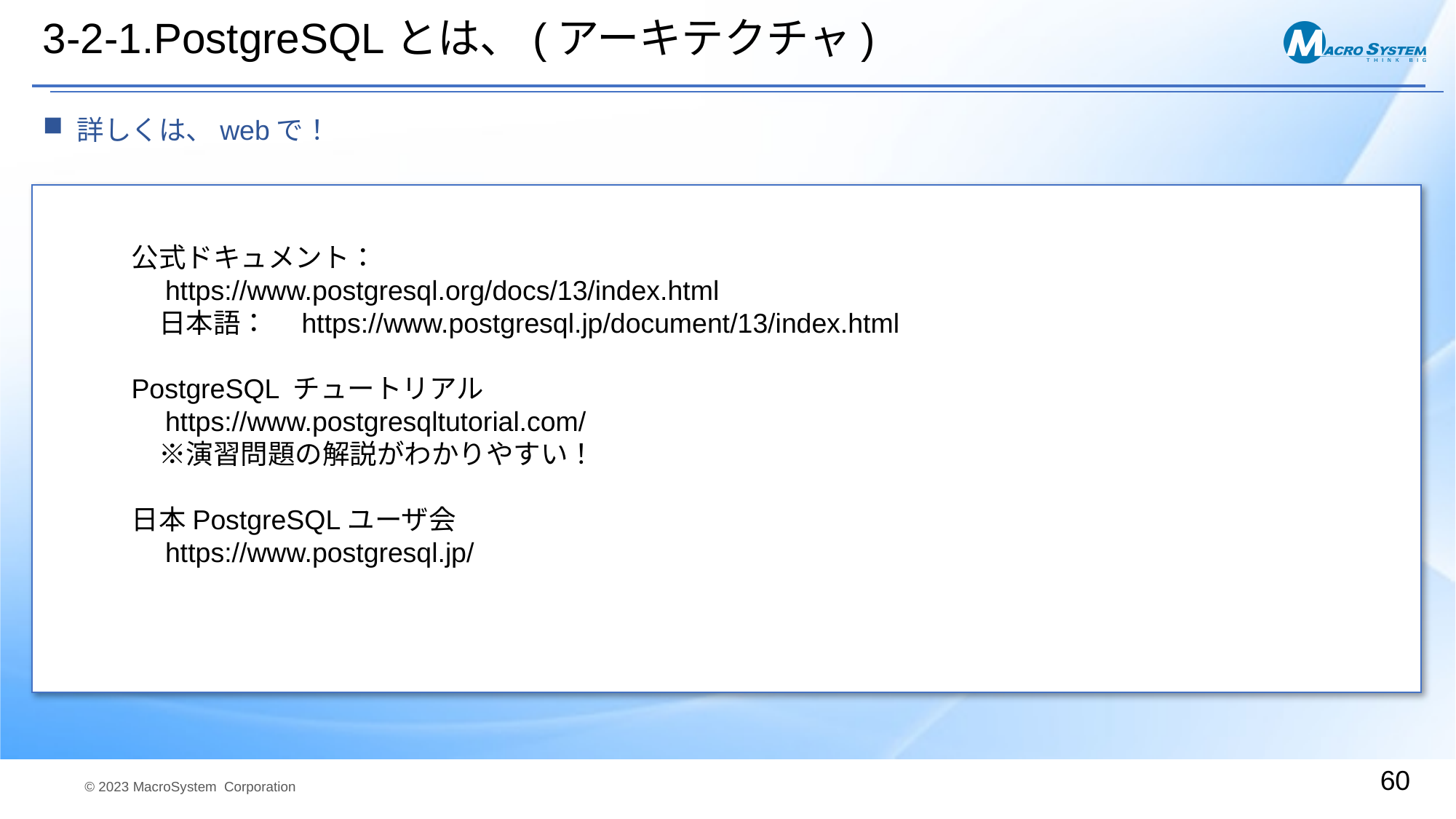

# 3-2-1.PostgreSQLとは、(アーキテクチャ)
詳しくは、webで！

公式ドキュメント：
　https://www.postgresql.org/docs/13/index.html
　日本語：　https://www.postgresql.jp/document/13/index.html

PostgreSQL チュートリアル
　https://www.postgresqltutorial.com/
　※演習問題の解説がわかりやすい！

日本PostgreSQLユーザ会
　https://www.postgresql.jp/